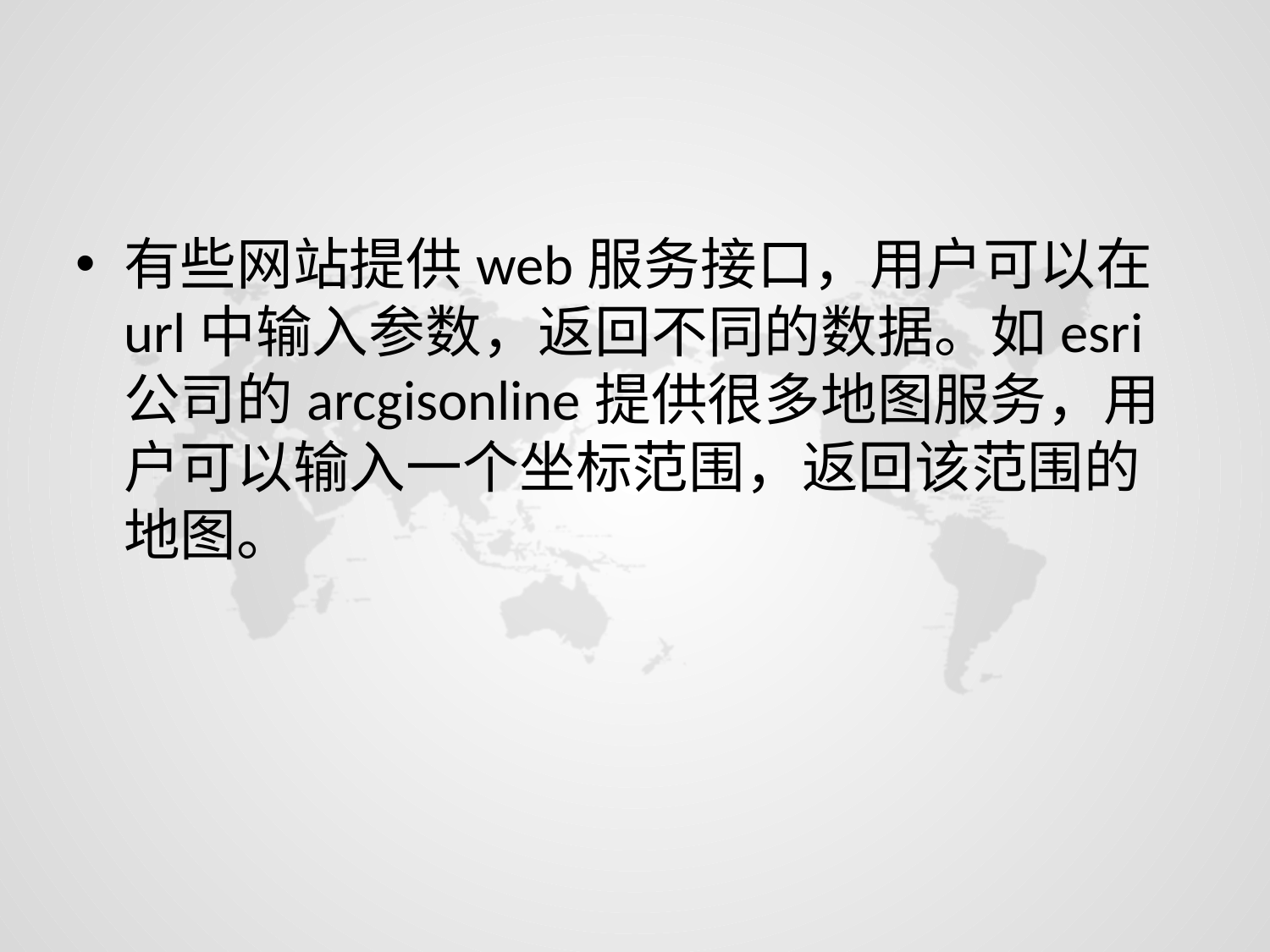

#
有些网站提供web服务接口，用户可以在url中输入参数，返回不同的数据。如esri公司的arcgisonline提供很多地图服务，用户可以输入一个坐标范围，返回该范围的地图。